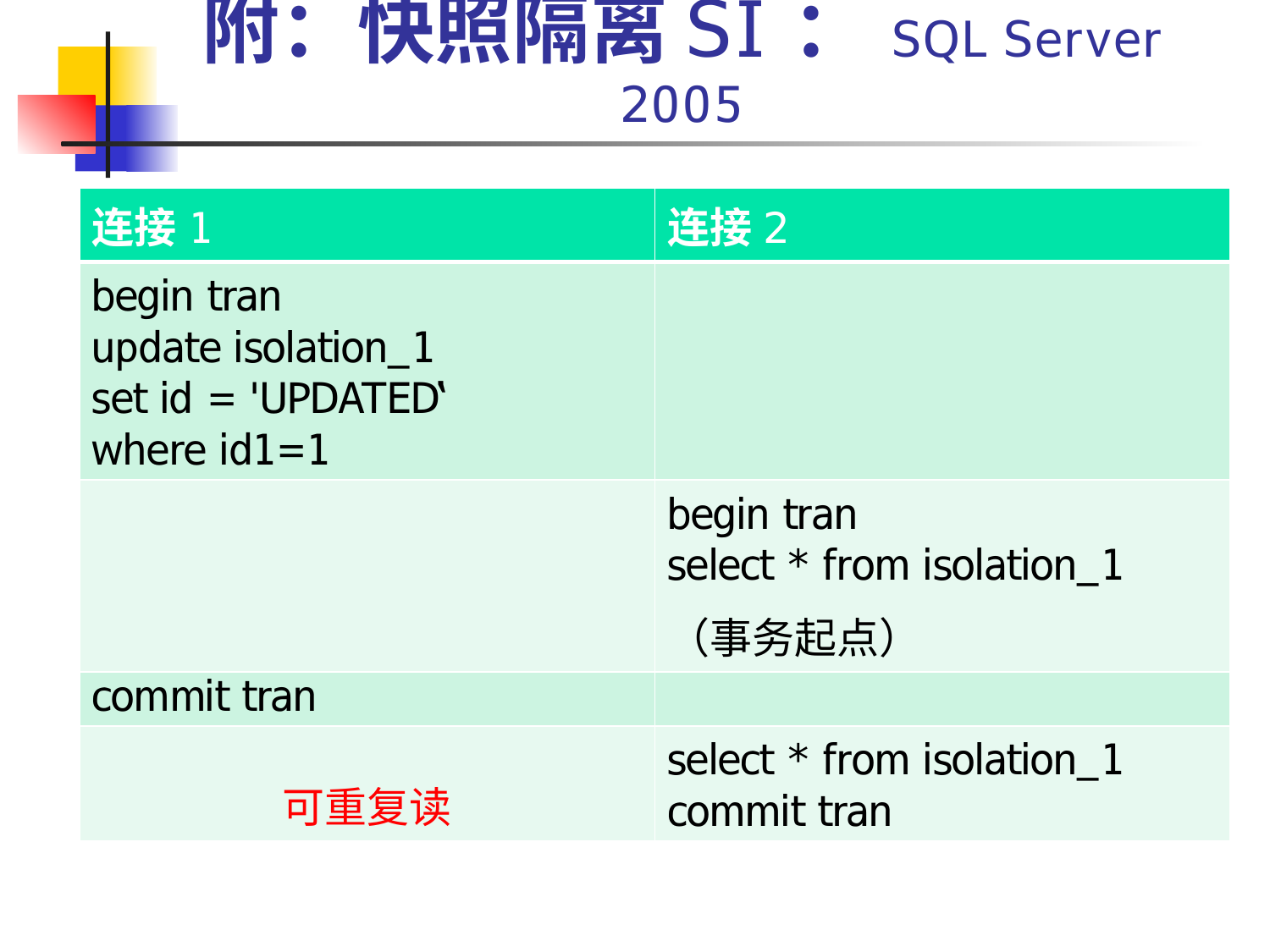

# 附：快照隔离SI： SQL Server 2005
| 连接1 | 连接2 |
| --- | --- |
| begin tran update isolation\_1 set id = 'UPDATED‘ where id1=1 |  |
|  | begin tran select \* from isolation\_1 （事务起点） |
| commit tran |  |
| 可重复读 | select \* from isolation\_1 commit tran |